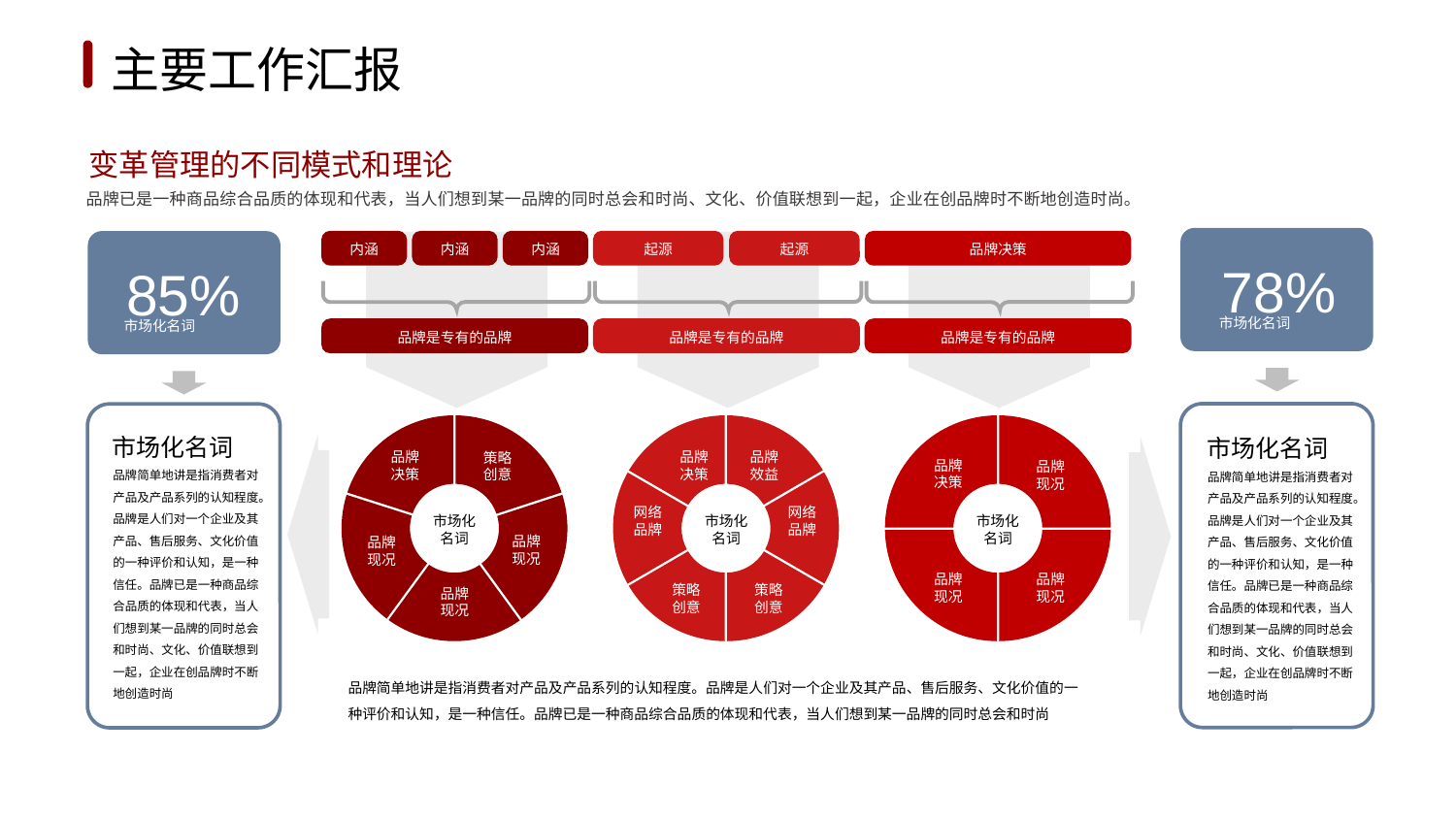

1
2
3
4
5
6
主要工作汇报

变革管理的不同模式和理论

品牌已是一种商品综合品质的体现和代表，当人们想到某一品牌的同时总会和时尚、文化、价值联想到一起，企业在创品牌时不断地创造时尚。
78%
85%

内涵
内涵
内涵
起源
起源
品牌决策
市场化名词
市场化名词

品牌是专有的品牌
品牌是专有的品牌
品牌是专有的品牌

市场化名词
市场化名词

品牌决策
品牌
决策
品牌
效益
策略
创意
品牌决策
品牌
现况
品牌简单地讲是指消费者对产品及产品系列的认知程度。品牌是人们对一个企业及其产品、售后服务、文化价值的一种评价和认知，是一种信任。品牌已是一种商品综合品质的体现和代表，当人们想到某一品牌的同时总会和时尚、文化、价值联想到一起，企业在创品牌时不断地创造时尚
品牌简单地讲是指消费者对产品及产品系列的认知程度。品牌是人们对一个企业及其产品、售后服务、文化价值的一种评价和认知，是一种信任。品牌已是一种商品综合品质的体现和代表，当人们想到某一品牌的同时总会和时尚、文化、价值联想到一起，企业在创品牌时不断地创造时尚
网络
品牌
网络
品牌
市场化
名词
市场化
名词
市场化
名词

品牌
现况
品牌
现况
品牌
现况
品牌
现况
策略
创意
策略
创意
品牌
现况
品牌简单地讲是指消费者对产品及产品系列的认知程度。品牌是人们对一个企业及其产品、售后服务、文化价值的一种评价和认知，是一种信任。品牌已是一种商品综合品质的体现和代表，当人们想到某一品牌的同时总会和时尚